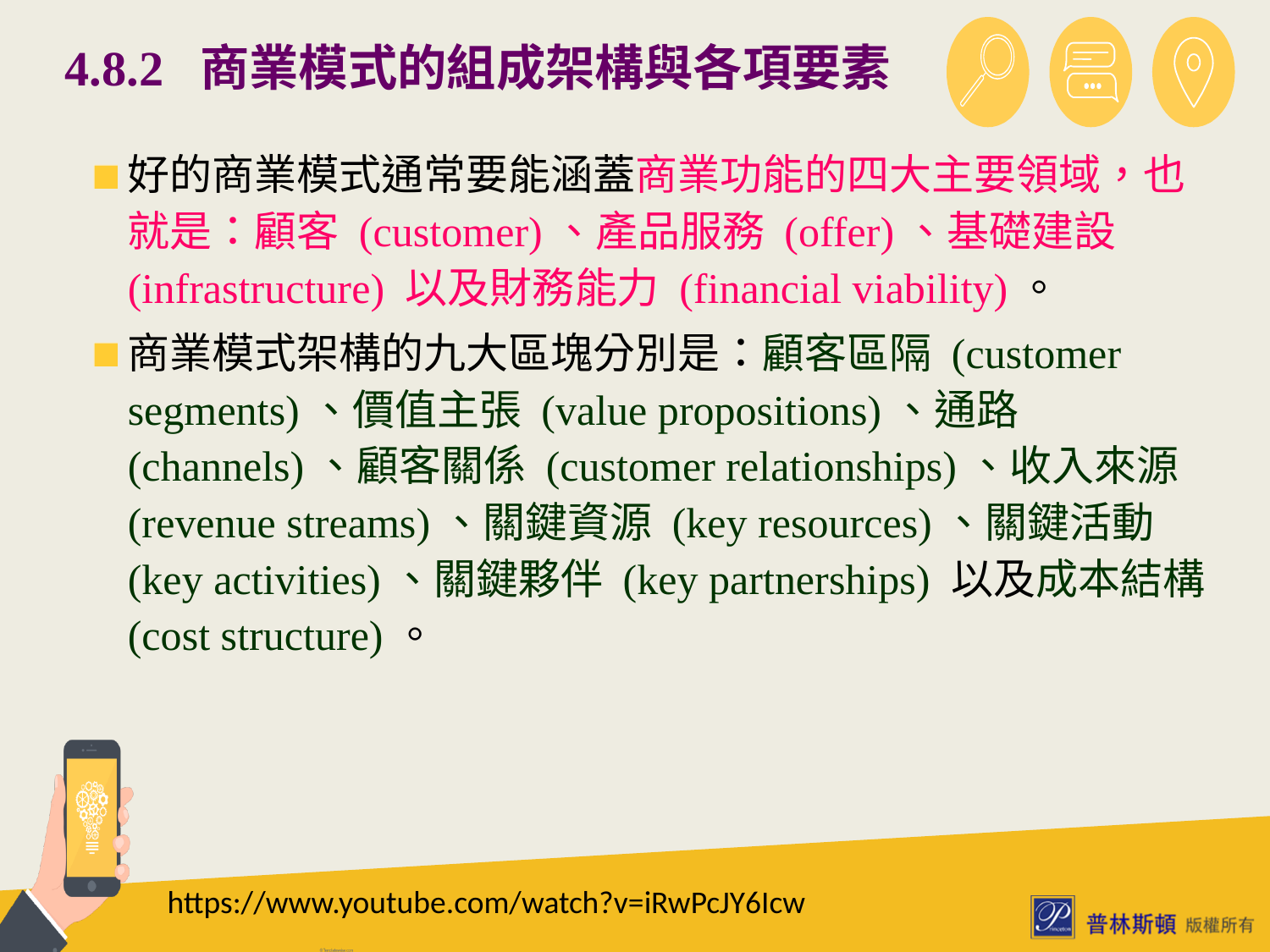

# 4.8.2  商業模式的組成架構與各項要素
好的商業模式通常要能涵蓋商業功能的四大主要領域，也就是：顧客 (cus­tomer)、產品服務 (offer)、基礎建設 (infrastructure) 以及財務能力 (financial viability)。
商業模式架構的九大區塊分別是：顧客區隔 (customer segments)、價值主張 (value propositions)、通路 (channels)、顧客關係 (customer relationships)、收入來源 (revenue streams)、關鍵資源 (key resources)、關鍵活動 (key activities)、關鍵夥伴 (key partnerships) 以及成本結構 (cost structure)。
https://www.youtube.com/watch?v=iRwPcJY6Icw